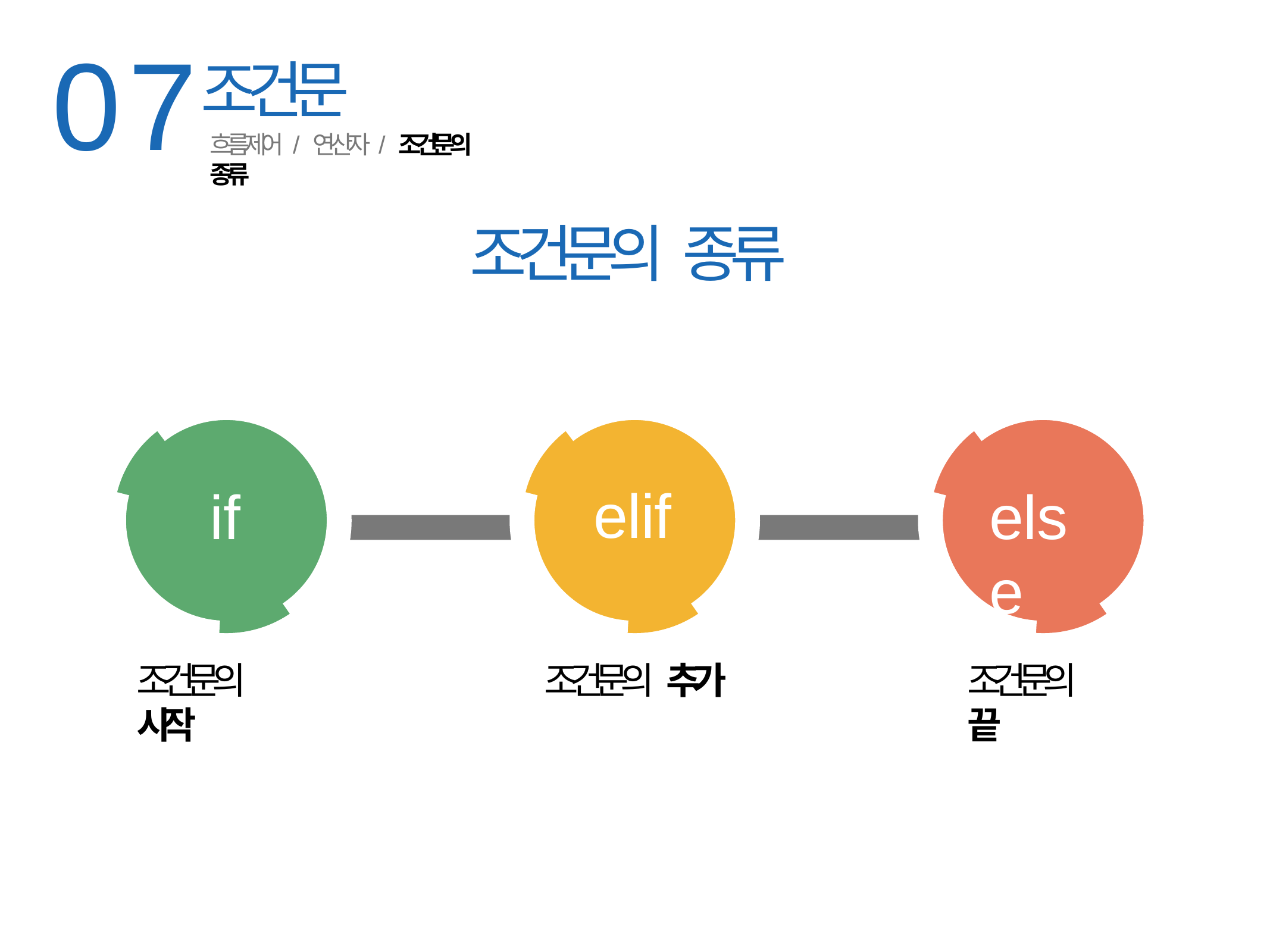

07
조건문
흐름제어  / 연산자 / 조건문의 종류
조건문의 종류

elif
if
else

조건문의  시작
조건문의  추가
조건문의  끝